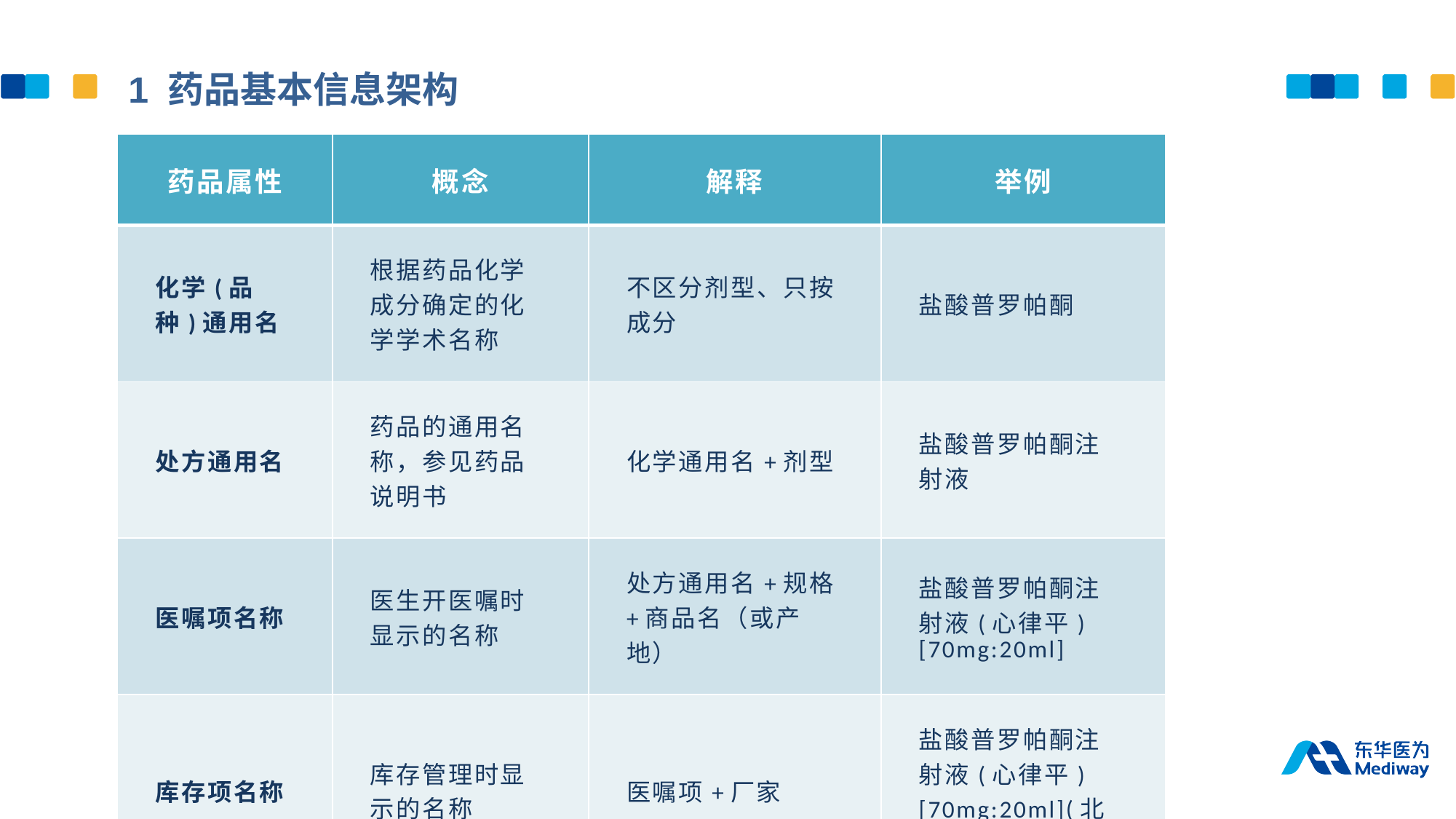

1 药品基本信息架构
| 药品属性 | 概念 | 解释 | 举例 |
| --- | --- | --- | --- |
| 化学(品种)通用名 | 根据药品化学成分确定的化学学术名称 | 不区分剂型、只按成分 | 盐酸普罗帕酮 |
| 处方通用名 | 药品的通用名称，参见药品说明书 | 化学通用名+剂型 | 盐酸普罗帕酮注射液 |
| 医嘱项名称 | 医生开医嘱时显示的名称 | 处方通用名+规格+商品名（或产地） | 盐酸普罗帕酮注射液(心律平)[70mg:20ml] |
| 库存项名称 | 库存管理时显示的名称 | 医嘱项+厂家 | 盐酸普罗帕酮注射液(心律平)[70mg:20ml](北京国药) |